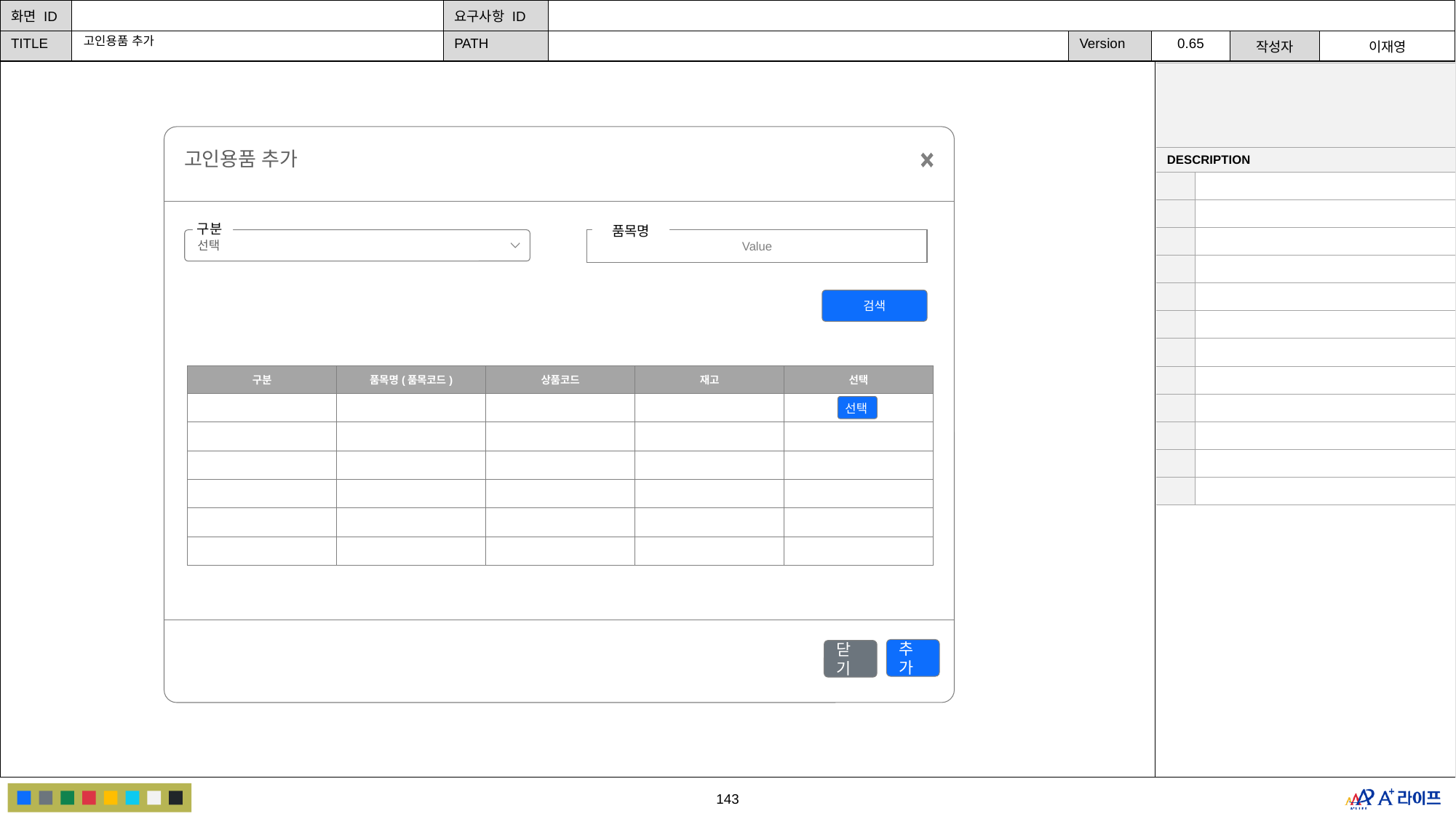

고인용품 추가
|  |  |
| --- | --- |
| DESCRIPTION |  |
|  |  |
|  |  |
|  |  |
|  |  |
|  |  |
|  |  |
|  |  |
|  |  |
|  |  |
|  |  |
|  |  |
|  |  |
고인용품 추가

구분
선택

품목명
Value
검색
| 구분 | 품목명(품목코드) | 상품코드 | 재고 | 선택 |
| --- | --- | --- | --- | --- |
|  |  |  |  |  |
|  |  |  |  |  |
|  |  |  |  |  |
|  |  |  |  |  |
|  |  |  |  |  |
|  |  |  |  |  |
선택

추가
닫기